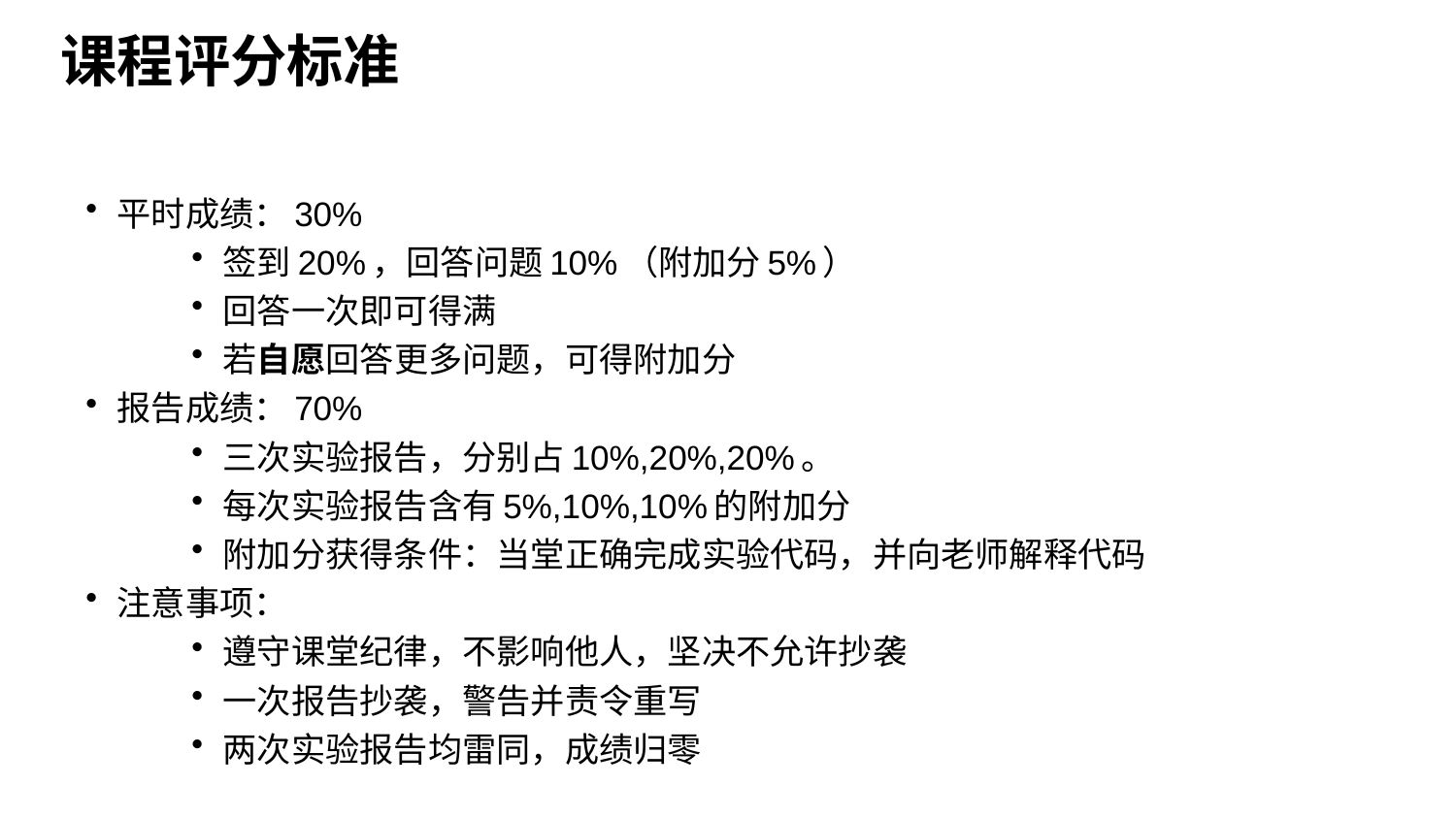

# 课程评分标准
平时成绩：30%
签到20%，回答问题10%（附加分5%）
回答一次即可得满
若自愿回答更多问题，可得附加分
报告成绩：70%
三次实验报告，分别占10%,20%,20%。
每次实验报告含有5%,10%,10%的附加分
附加分获得条件：当堂正确完成实验代码，并向老师解释代码
注意事项：
遵守课堂纪律，不影响他人，坚决不允许抄袭
一次报告抄袭，警告并责令重写
两次实验报告均雷同，成绩归零